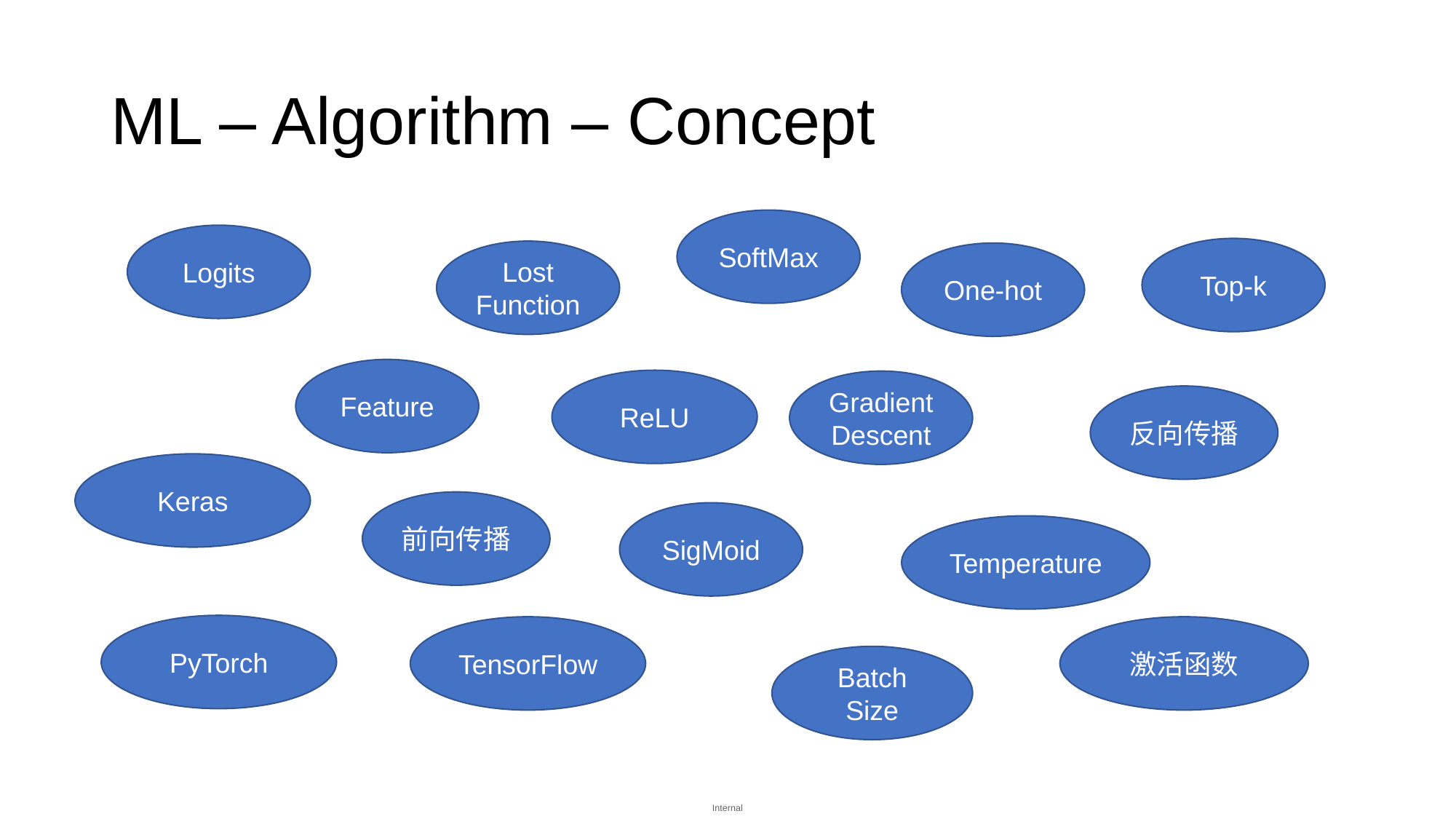

# ML – Algorithm – Concept
SoftMax
Logits
Top-k
Lost Function
One-hot
Feature
ReLU
Gradient Descent
反向传播
Keras
前向传播
SigMoid
Temperature
PyTorch
TensorFlow
激活函数
Batch Size